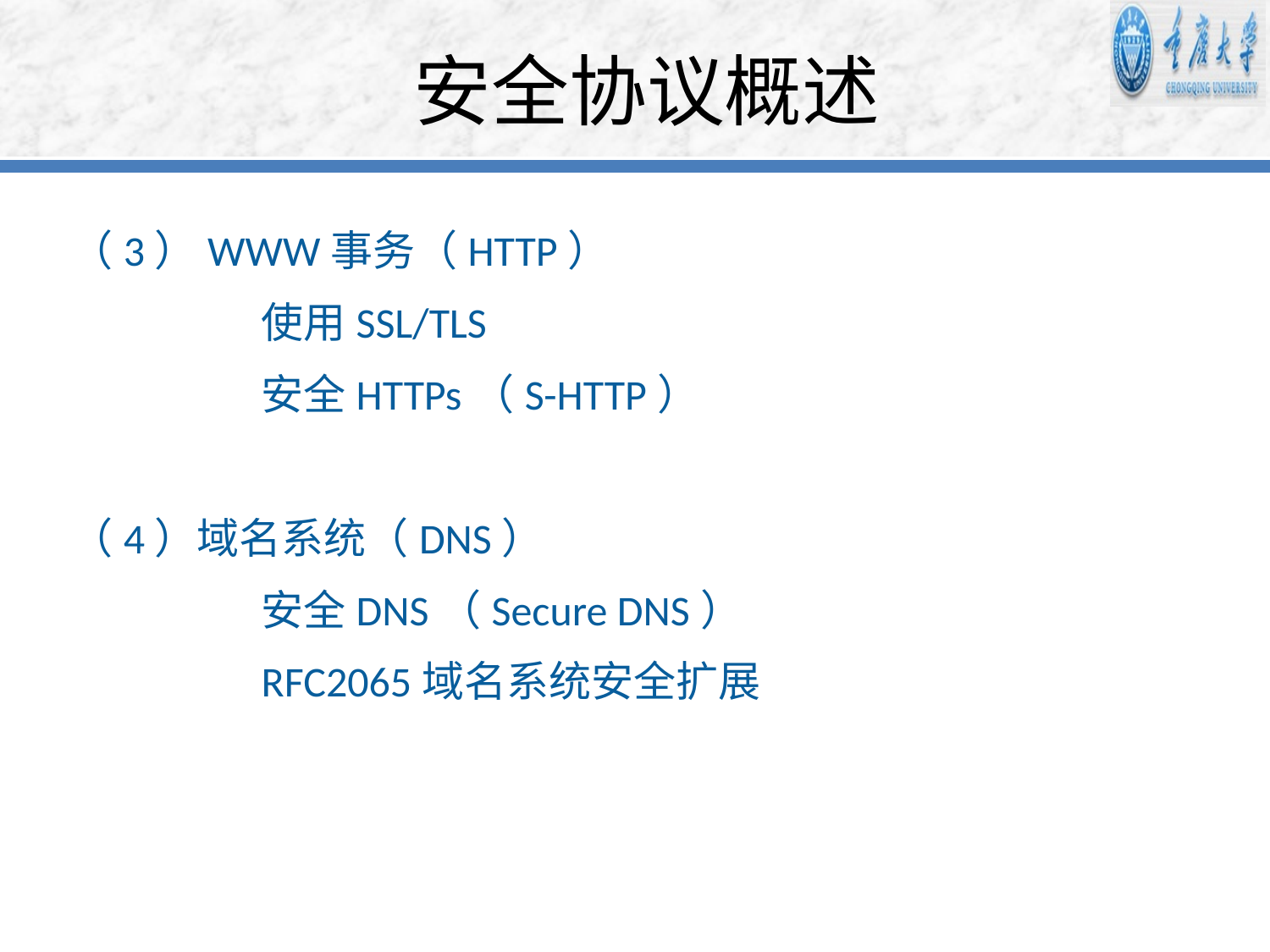

# 安全协议概述
（3）WWW事务（HTTP）
         	使用SSL/TLS
         	安全HTTPs（S-HTTP）

（4）域名系统（DNS）
         	安全DNS（Secure DNS）
         	RFC2065域名系统安全扩展